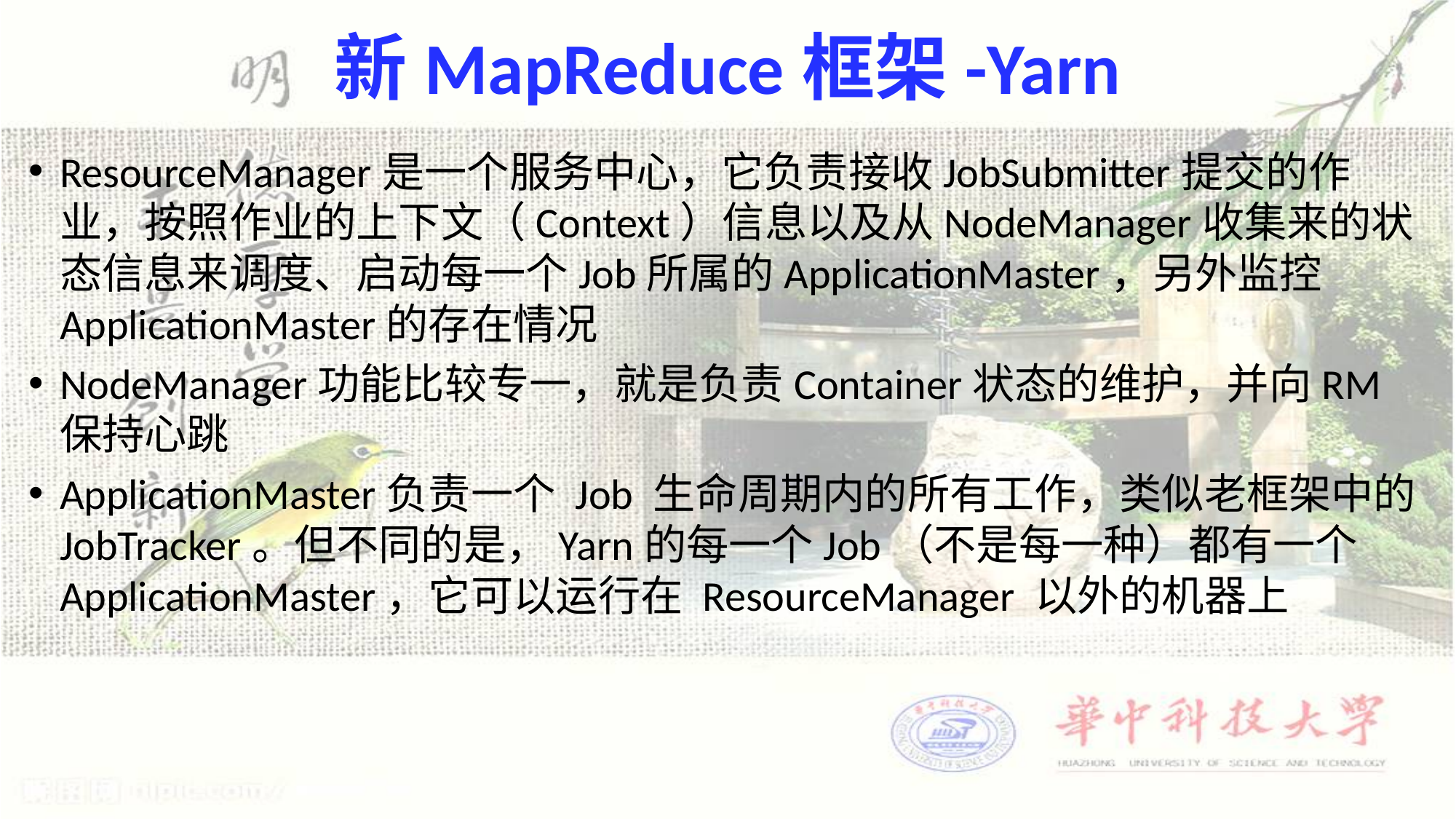

# 新MapReduce框架-Yarn
ResourceManager是一个服务中心，它负责接收JobSubmitter提交的作业，按照作业的上下文（Context）信息以及从NodeManager收集来的状态信息来调度、启动每一个Job所属的ApplicationMaster，另外监控ApplicationMaster的存在情况
NodeManager功能比较专一，就是负责Container状态的维护，并向RM保持心跳
ApplicationMaster负责一个 Job 生命周期内的所有工作，类似老框架中的JobTracker。但不同的是，Yarn的每一个Job（不是每一种）都有一个 ApplicationMaster，它可以运行在 ResourceManager 以外的机器上